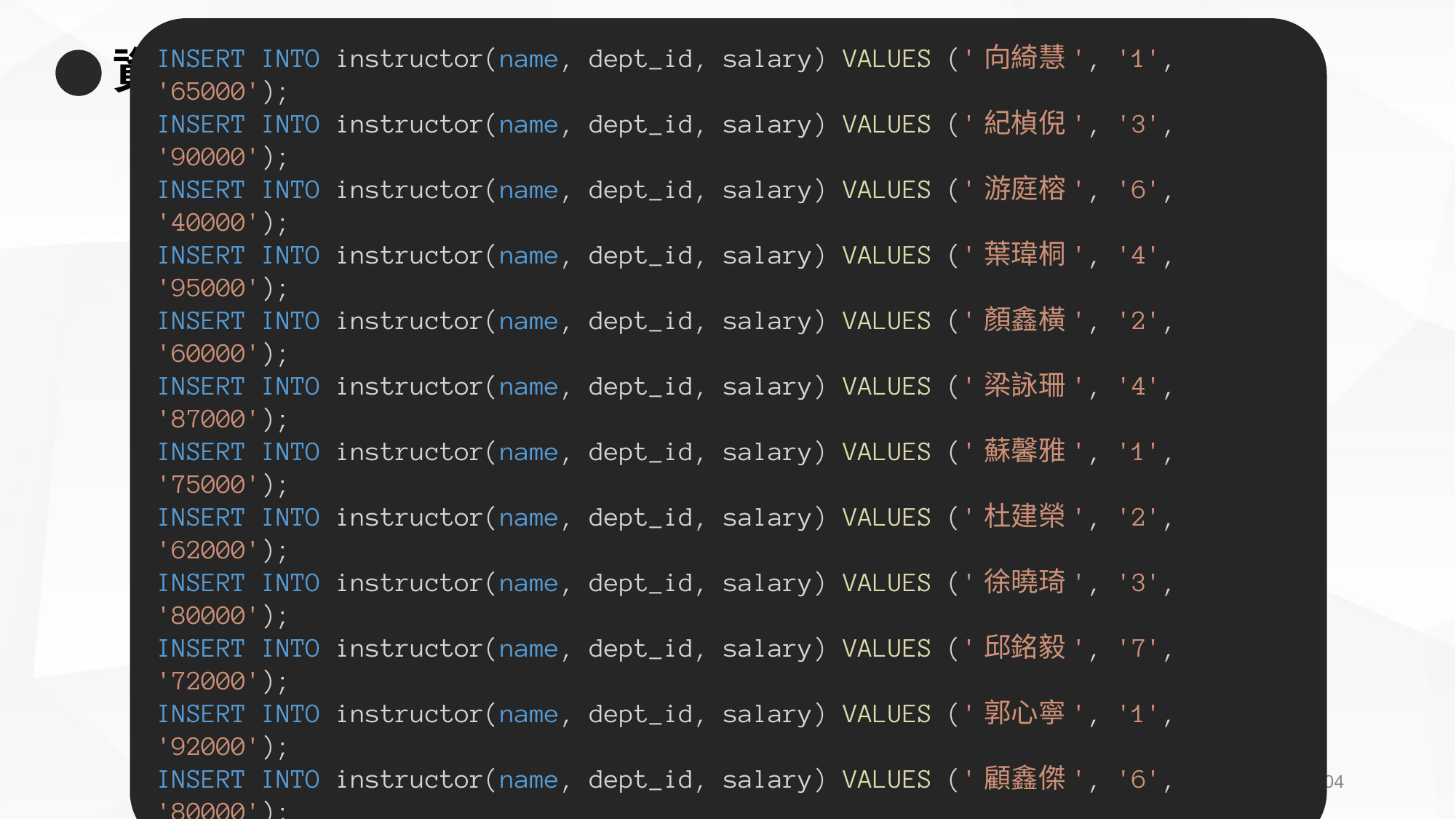

# 資料表資料 - instructor
INSERT INTO instructor(name, dept_id, salary) VALUES ('向綺慧', '1', '65000');
INSERT INTO instructor(name, dept_id, salary) VALUES ('紀楨倪', '3', '90000');
INSERT INTO instructor(name, dept_id, salary) VALUES ('游庭榕', '6', '40000');
INSERT INTO instructor(name, dept_id, salary) VALUES ('葉瑋桐', '4', '95000');
INSERT INTO instructor(name, dept_id, salary) VALUES ('顏鑫橫', '2', '60000');
INSERT INTO instructor(name, dept_id, salary) VALUES ('梁詠珊', '4', '87000');
INSERT INTO instructor(name, dept_id, salary) VALUES ('蘇馨雅', '1', '75000');
INSERT INTO instructor(name, dept_id, salary) VALUES ('杜建榮', '2', '62000');
INSERT INTO instructor(name, dept_id, salary) VALUES ('徐曉琦', '3', '80000');
INSERT INTO instructor(name, dept_id, salary) VALUES ('邱銘毅', '7', '72000');
INSERT INTO instructor(name, dept_id, salary) VALUES ('郭心寧', '1', '92000');
INSERT INTO instructor(name, dept_id, salary) VALUES ('顧鑫傑', '6', '80000');
104